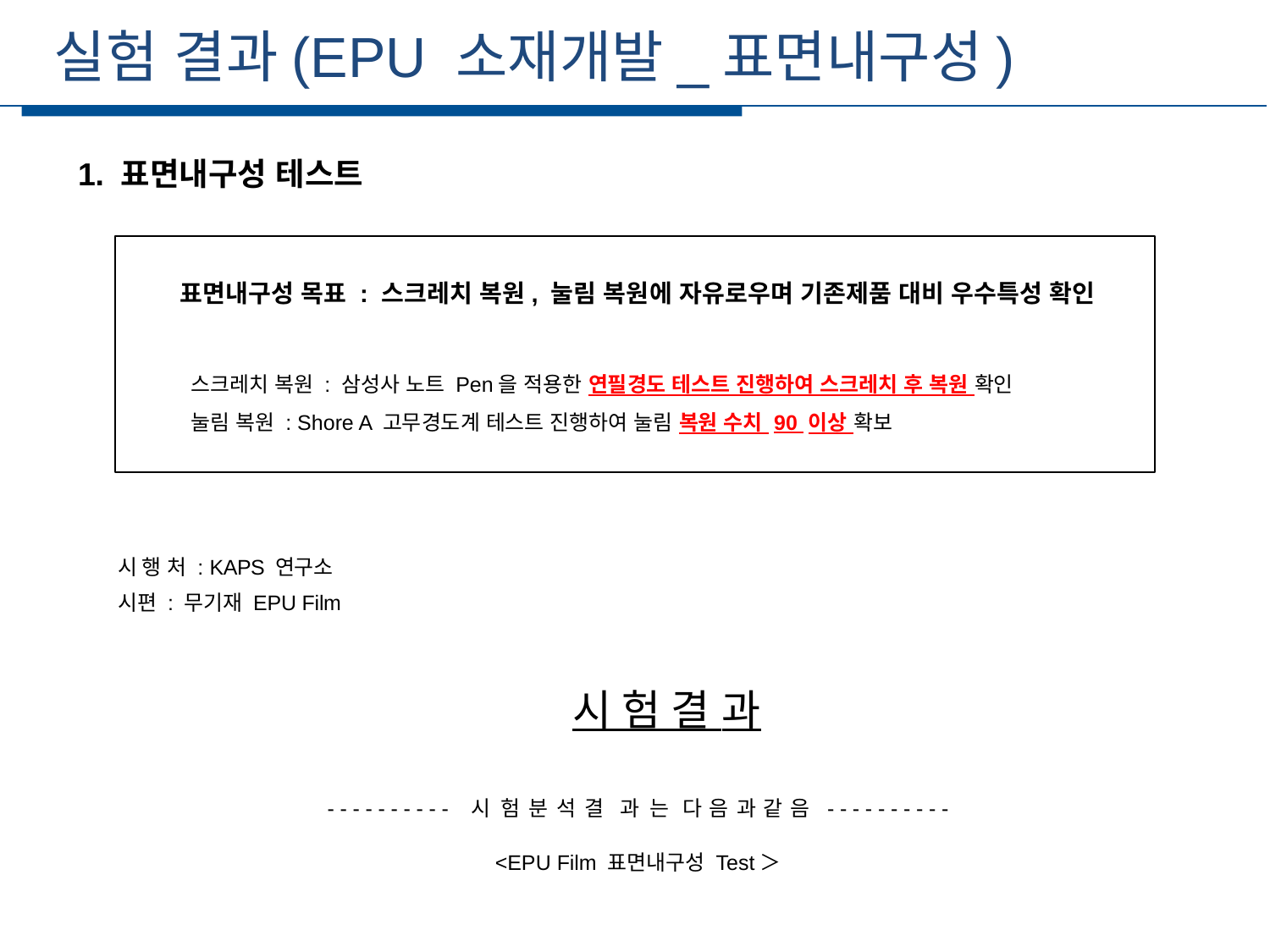

실험 결과(EPU 소재개발_표면내구성)
세부일정

1. 표면내구성 테스트

표면내구성 목표 : 스크레치 복원, 눌림 복원에 자유로우며 기존제품 대비 우수특성 확인
스크레치 복원 : 삼성사 노트 Pen을 적용한 연필경도 테스트 진행하여 스크레치 후 복원 확인
눌림 복원 : Shore A 고무경도계 테스트 진행하여 눌림 복원 수치 90 이상 확보
시 행 처 : KAPS 연구소
시편 : 무기재 EPU Film

                                 시 험 결 과
---------- 시 험 분 석 결  과 는	다 음 과 같 음 ----------

<EPU Film 표면내구성 Test＞